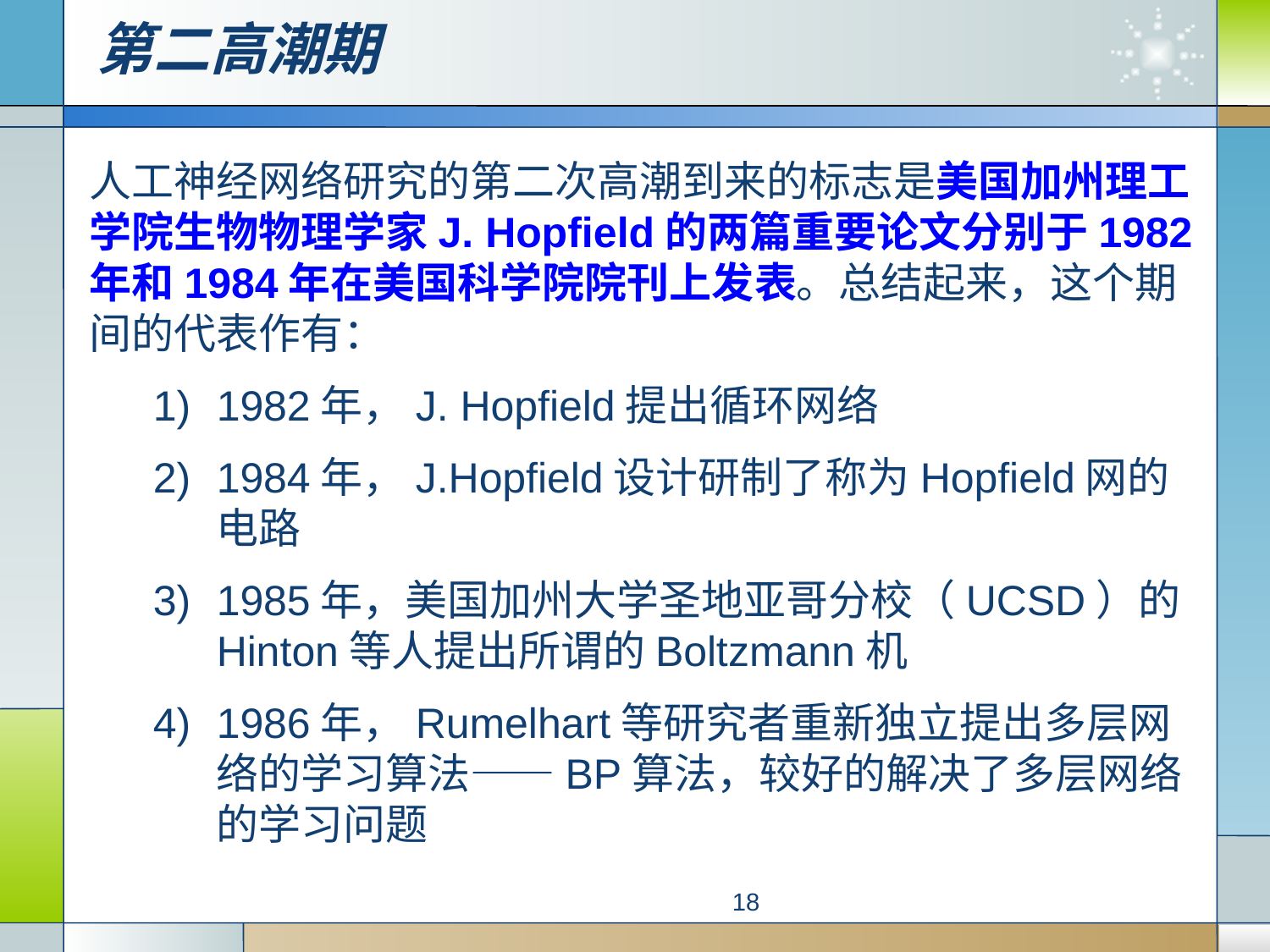

# 第二高潮期
人工神经网络研究的第二次高潮到来的标志是美国加州理工学院生物物理学家J. Hopfield的两篇重要论文分别于1982年和1984年在美国科学院院刊上发表。总结起来，这个期间的代表作有：
1982年，J. Hopfield提出循环网络
1984年，J.Hopfield设计研制了称为Hopfield网的电路
1985年，美国加州大学圣地亚哥分校（UCSD）的Hinton等人提出所谓的Boltzmann机
1986年，Rumelhart等研究者重新独立提出多层网络的学习算法——BP算法，较好的解决了多层网络的学习问题
18